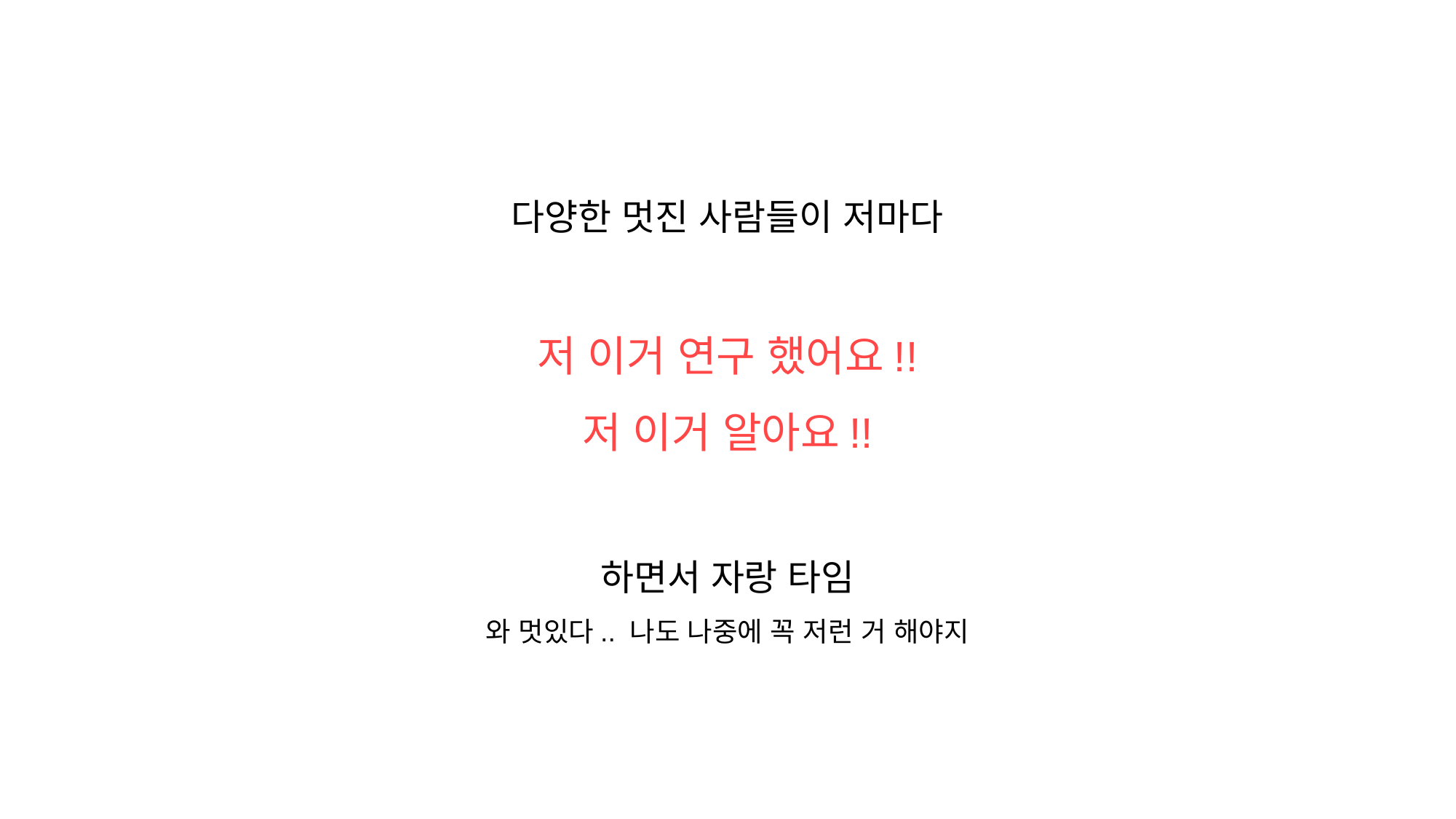

다양한 멋진 사람들이 저마다

저 이거 연구 했어요!!
저 이거 알아요!!

하면서 자랑 타임
와 멋있다.. 나도 나중에 꼭 저런 거 해야지